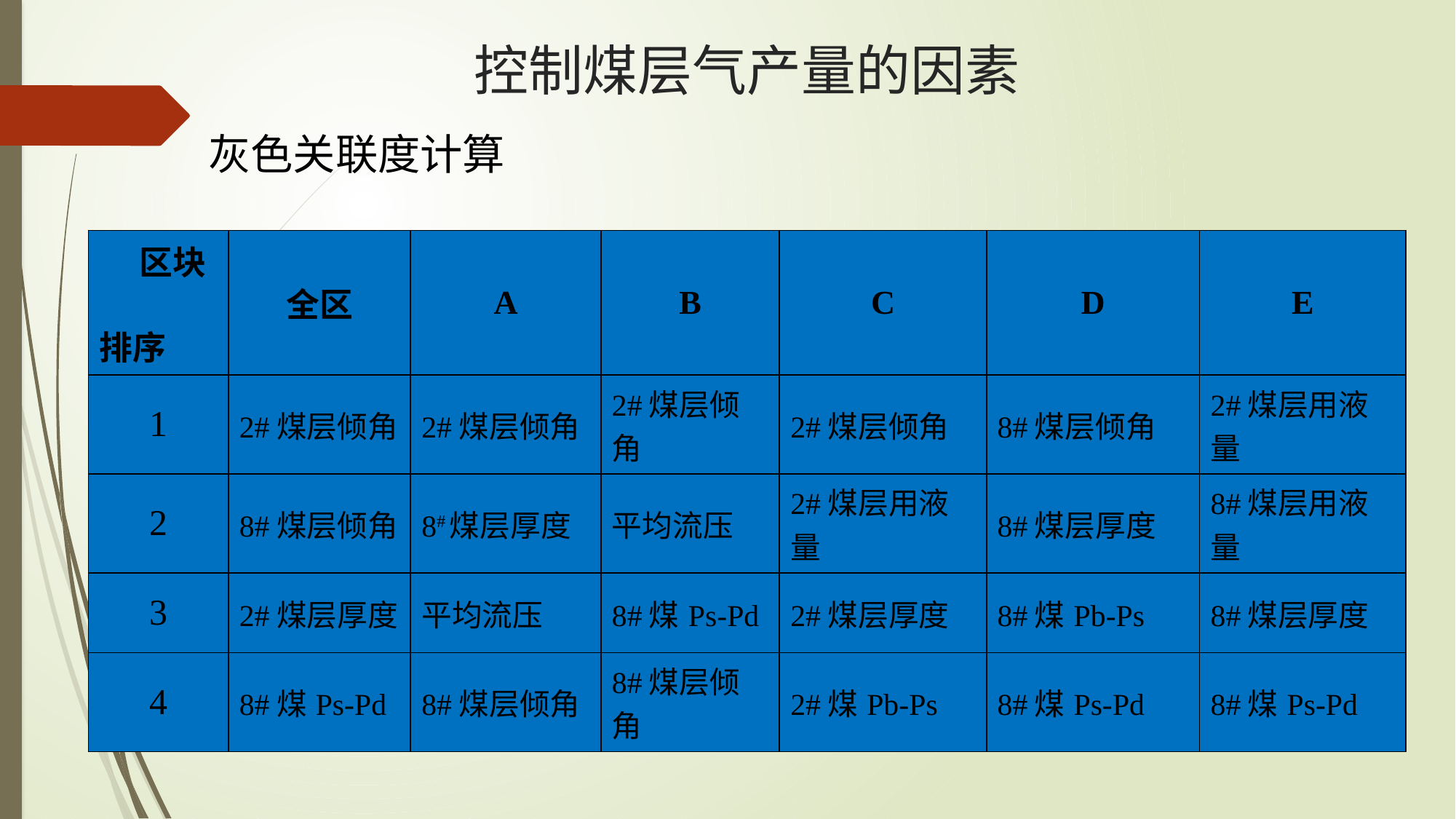

控制煤层气产量的因素
灰色关联度计算
| 区块 排序 | 全区 | A | B | C | D | E |
| --- | --- | --- | --- | --- | --- | --- |
| 1 | 2#煤层倾角 | 2#煤层倾角 | 2#煤层倾角 | 2#煤层倾角 | 8#煤层倾角 | 2#煤层用液量 |
| 2 | 8#煤层倾角 | 8#煤层厚度 | 平均流压 | 2#煤层用液量 | 8#煤层厚度 | 8#煤层用液量 |
| 3 | 2#煤层厚度 | 平均流压 | 8#煤Ps-Pd | 2#煤层厚度 | 8#煤Pb-Ps | 8#煤层厚度 |
| 4 | 8#煤Ps-Pd | 8#煤层倾角 | 8#煤层倾角 | 2#煤Pb-Ps | 8#煤Ps-Pd | 8#煤Ps-Pd |